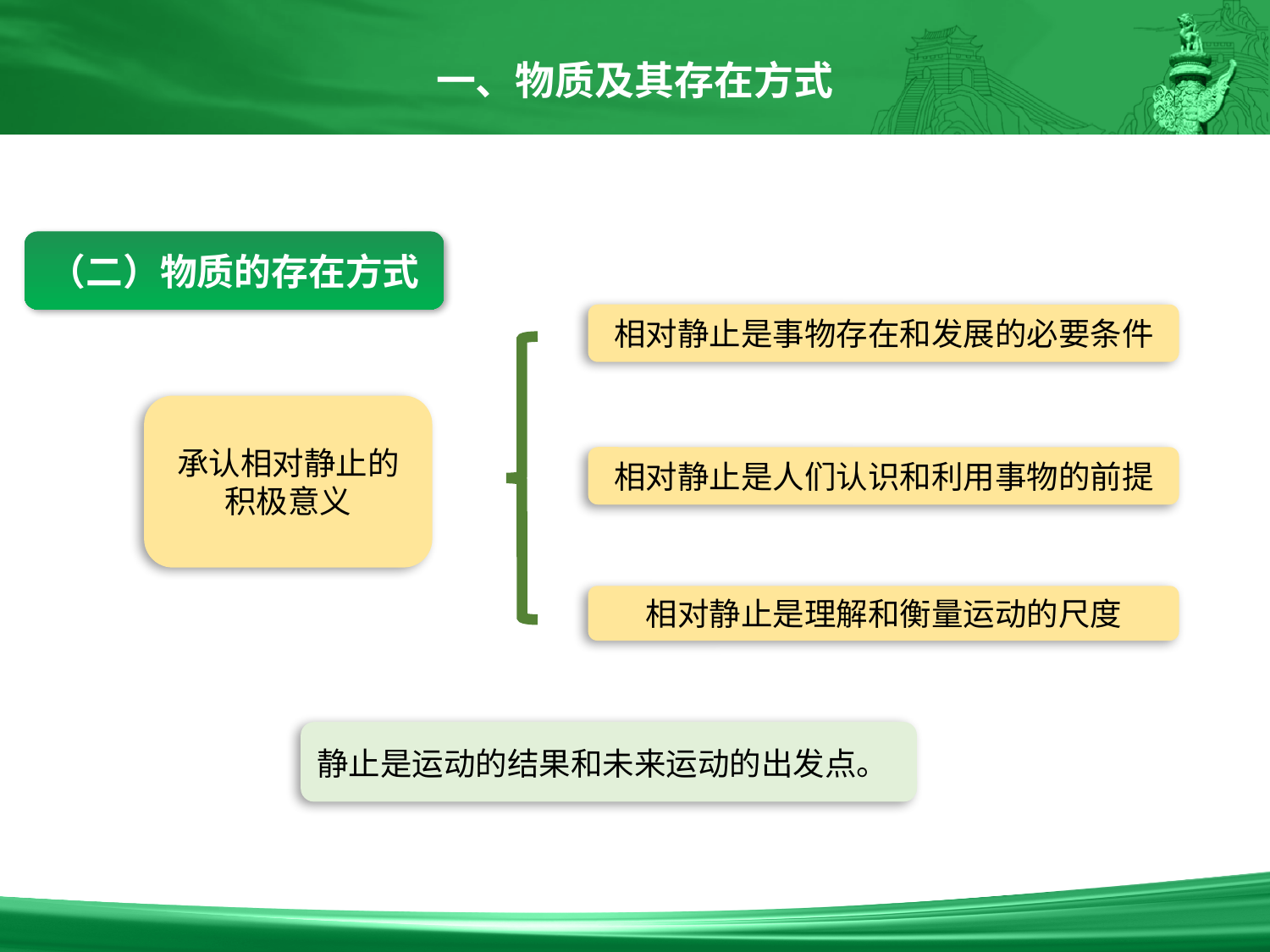

一、物质及其存在方式
（二）物质的存在方式
相对静止是事物存在和发展的必要条件

承认相对静止的积极意义
相对静止是人们认识和利用事物的前提
相对静止是理解和衡量运动的尺度
静止是运动的结果和未来运动的出发点。